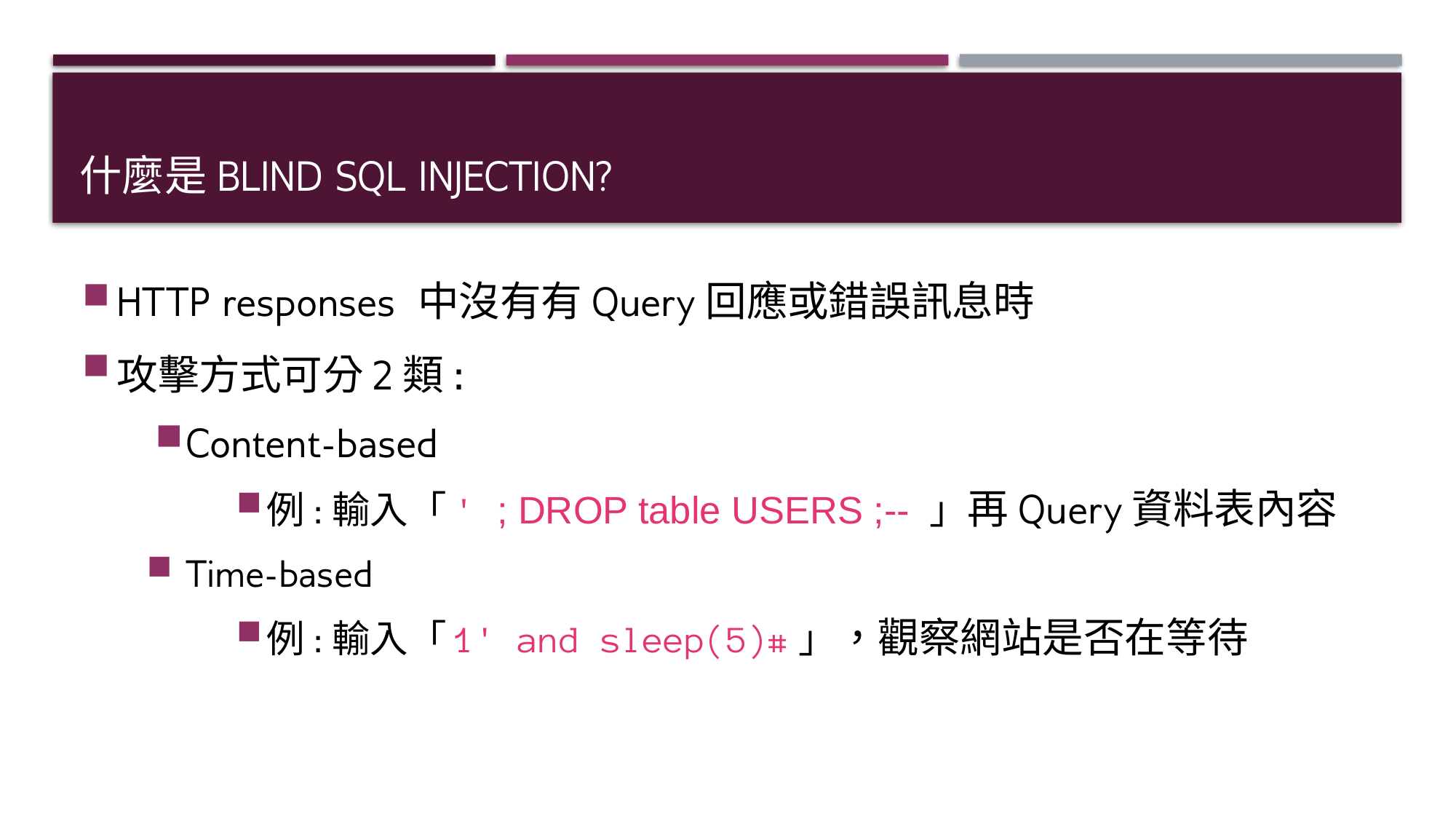

# 什麼是BLIND SQL INJECTION?
HTTP responses 中沒有有Query回應或錯誤訊息時
攻擊方式可分2類:
Content-based
例:輸入「' ; DROP table USERS ;-- 」再Query資料表內容
Time-based
例:輸入「1' and sleep(5)#」，觀察網站是否在等待